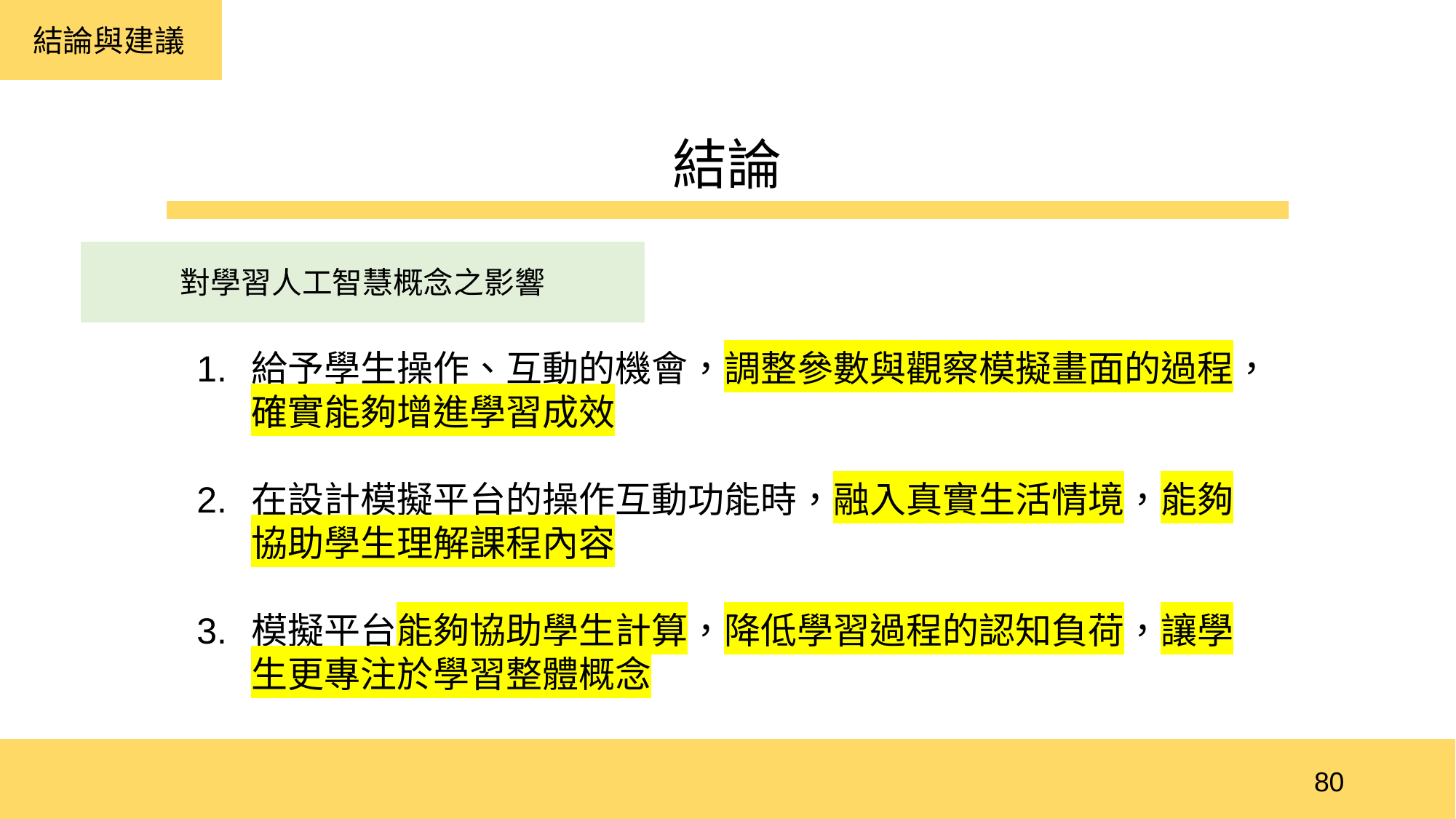

結論與建議
結論

對學習人工智慧概念之影響
給予學生操作、互動的機會，調整參數與觀察模擬畫面的過程，確實能夠增進學習成效
在設計模擬平台的操作互動功能時，融入真實生活情境，能夠協助學生理解課程內容
模擬平台能夠協助學生計算，降低學習過程的認知負荷，讓學生更專注於學習整體概念

80